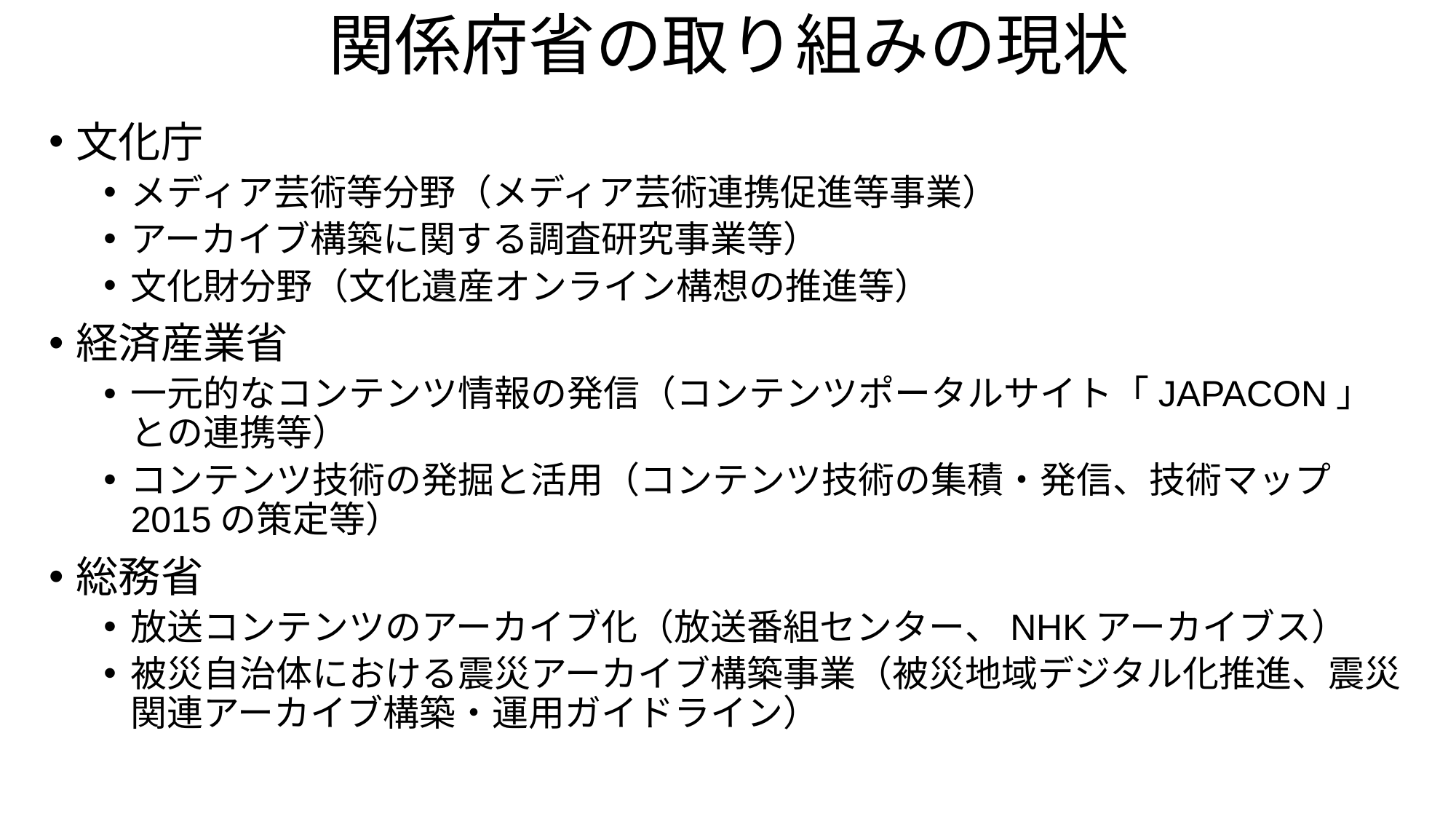

# 関係府省の取り組みの現状
文化庁
メディア芸術等分野（メディア芸術連携促進等事業）
アーカイブ構築に関する調査研究事業等）
文化財分野（文化遺産オンライン構想の推進等）
経済産業省
一元的なコンテンツ情報の発信（コンテンツポータルサイト「JAPACON」との連携等）
コンテンツ技術の発掘と活用（コンテンツ技術の集積・発信、技術マップ2015の策定等）
総務省
放送コンテンツのアーカイブ化（放送番組センター、NHKアーカイブス）
被災自治体における震災アーカイブ構築事業（被災地域デジタル化推進、震災関連アーカイブ構築・運用ガイドライン）